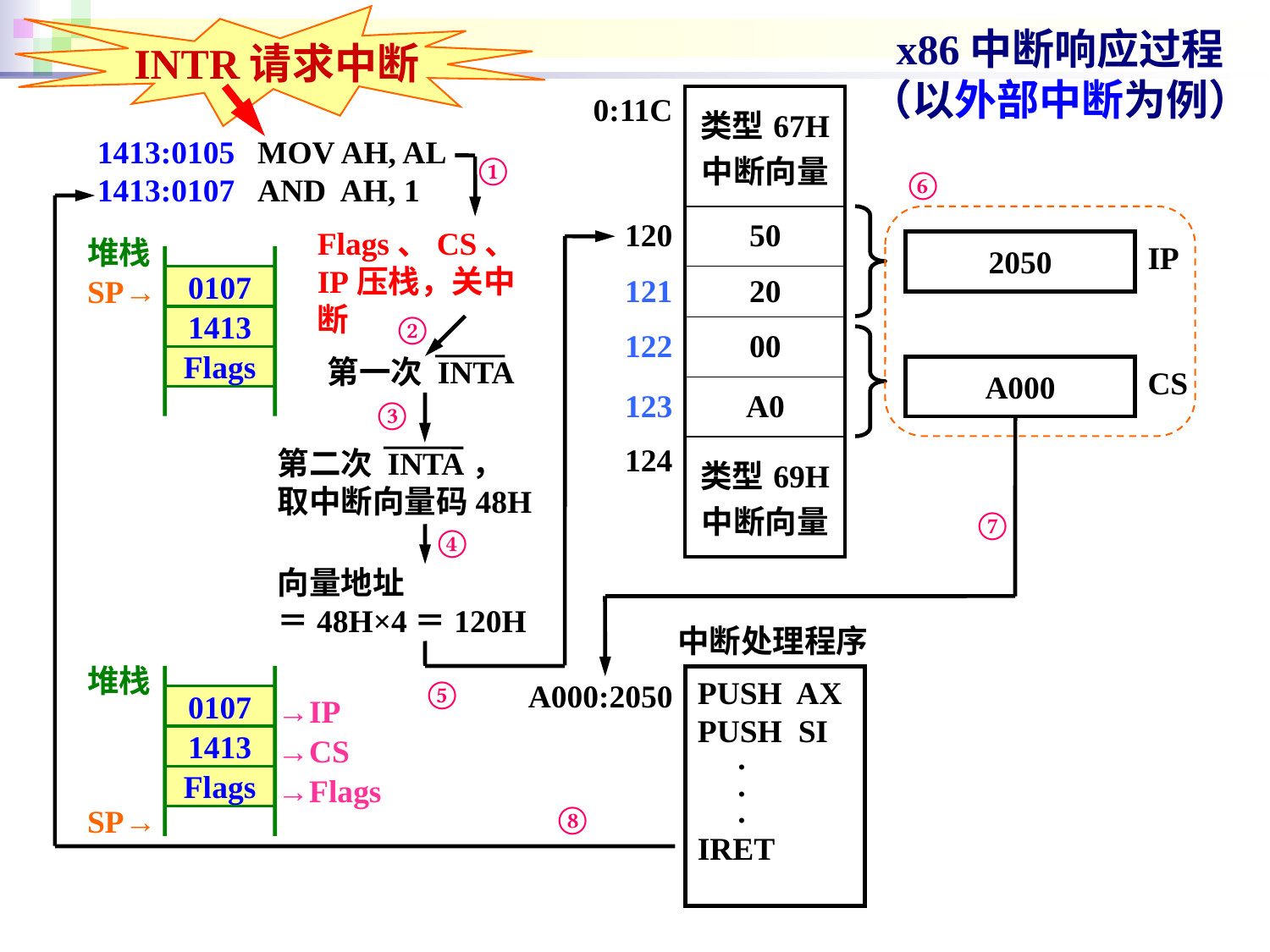

INTR请求中断
x86中断响应过程
（以外部中断为例）

| 0:11C | 类型67H 中断向量 |
| --- | --- |
| 120 | 50 |
| 121 | 20 |
| 122 | 00 |
| 123 | A0 |
| 124 | 类型69H 中断向量 |
1413:0105
1413:0107
MOV AH, AL
AND  AH, 1
①

⑥

Flags、CS、IP压栈，关中断
堆栈
2050
IP

SP→
0107
②
1413

Flags
第一次 INTA

A000
CS
③

第二次 INTA，
取中断向量码48H

⑦
④

向量地址
＝48H×4＝120H

中断处理程序

堆栈
⑤

PUSH  AX
PUSH  SI
     .
     .
     .
IRET
A000:2050
→IP
0107
→CS
1413
→Flags
Flags
⑧
SP→